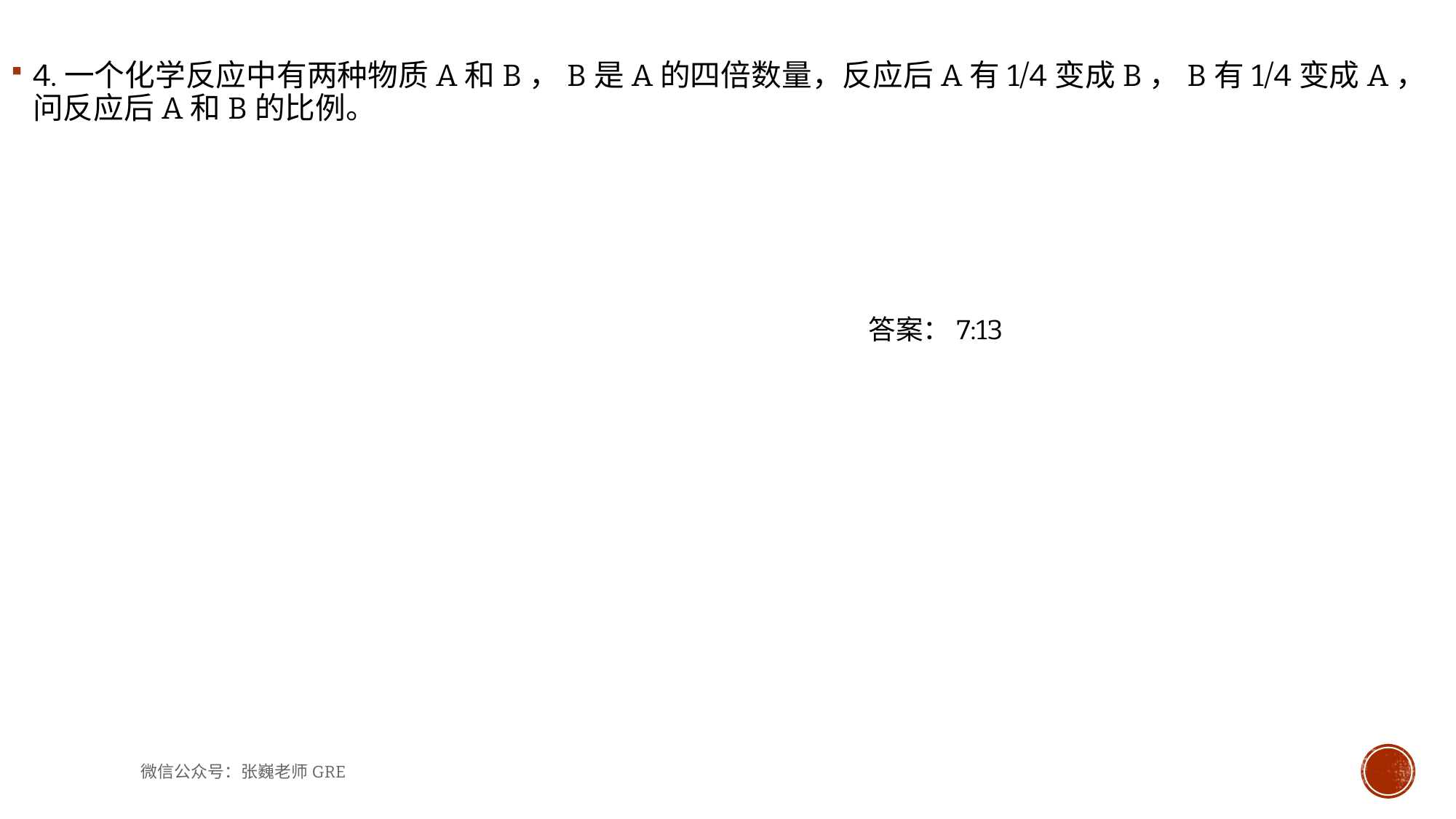

4.一个化学反应中有两种物质A和B，B是A的四倍数量，反应后A有1/4变成B，B有1/4变成A，问反应后A和B的比例。
答案：7:13
微信公众号：张巍老师GRE